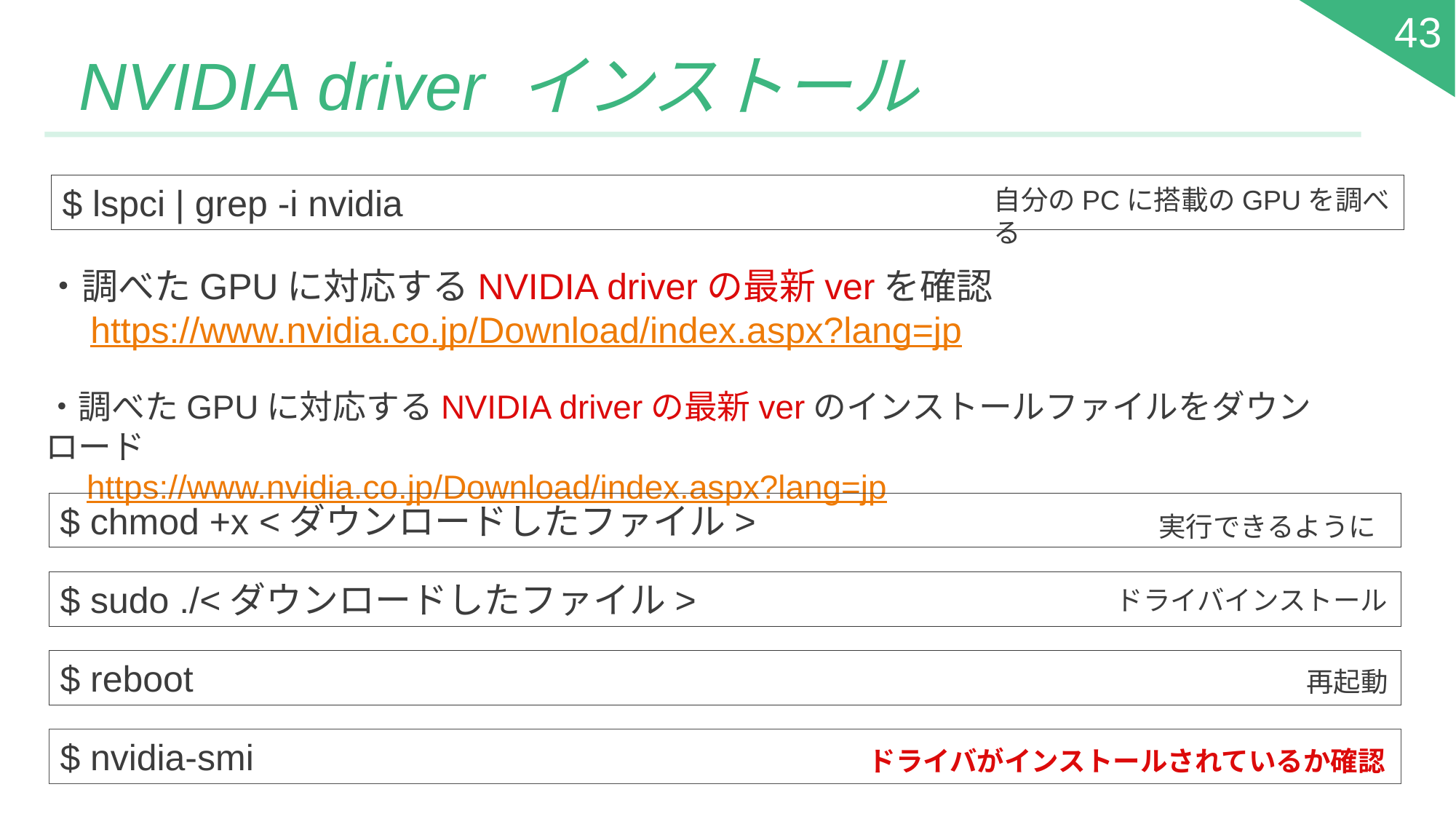

43
# NVIDIA driver インストール
$ lspci | grep -i nvidia
自分のPCに搭載のGPUを調べる
・調べたGPUに対応するNVIDIA driverの最新verを確認
　https://www.nvidia.co.jp/Download/index.aspx?lang=jp
・調べたGPUに対応するNVIDIA driverの最新verのインストールファイルをダウンロード
　https://www.nvidia.co.jp/Download/index.aspx?lang=jp
$ chmod +x <ダウンロードしたファイル>
実行できるように
$ sudo ./<ダウンロードしたファイル>
ドライバインストール
$ reboot
再起動
$ nvidia-smi
ドライバがインストールされているか確認